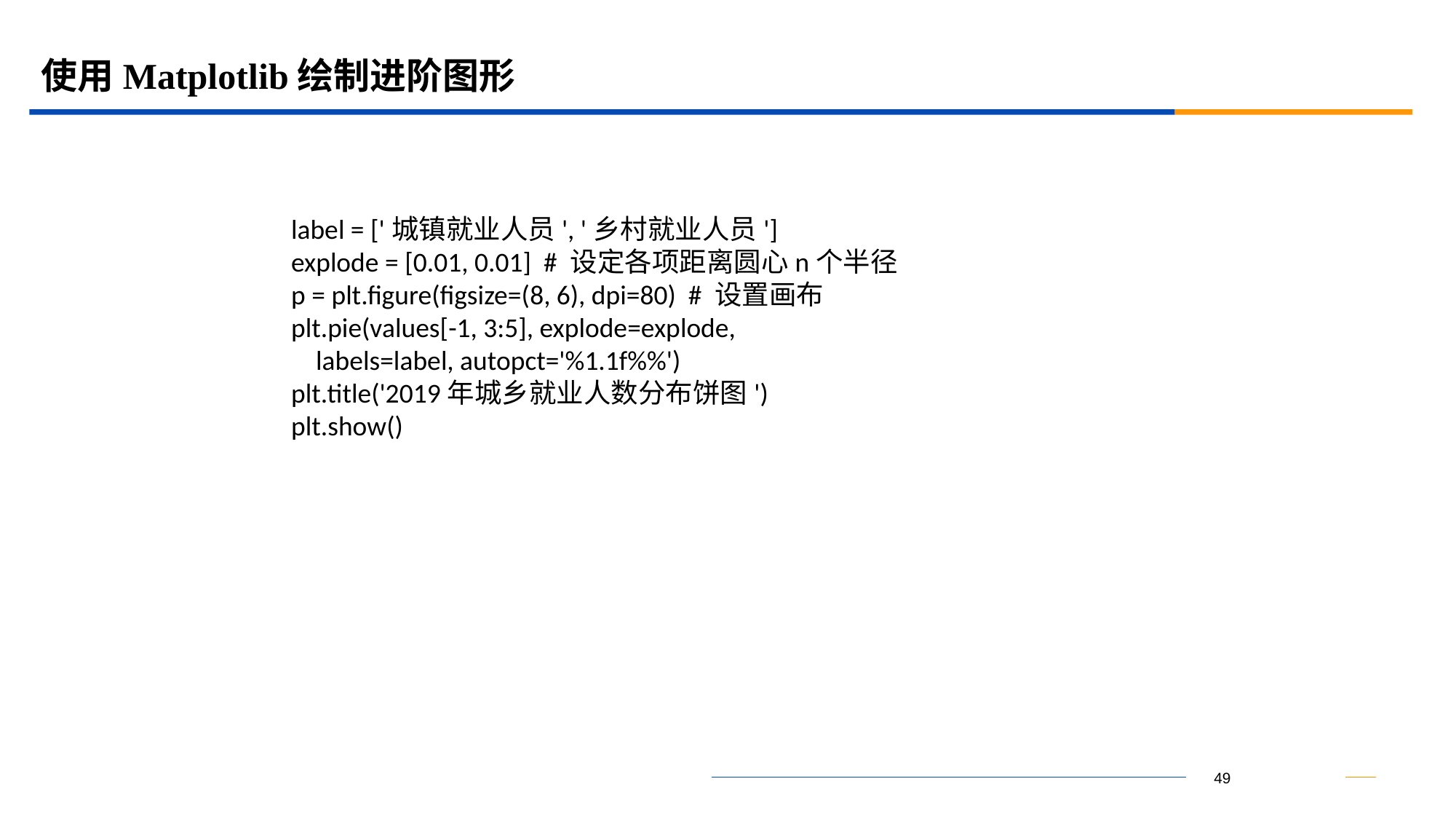

# 使用Matplotlib绘制进阶图形
label = ['城镇就业人员', '乡村就业人员']
explode = [0.01, 0.01]  # 设定各项距离圆心n个半径
p = plt.figure(figsize=(8, 6), dpi=80)  # 设置画布
plt.pie(values[-1, 3:5], explode=explode,
    labels=label, autopct='%1.1f%%')
plt.title('2019年城乡就业人数分布饼图')
plt.show()